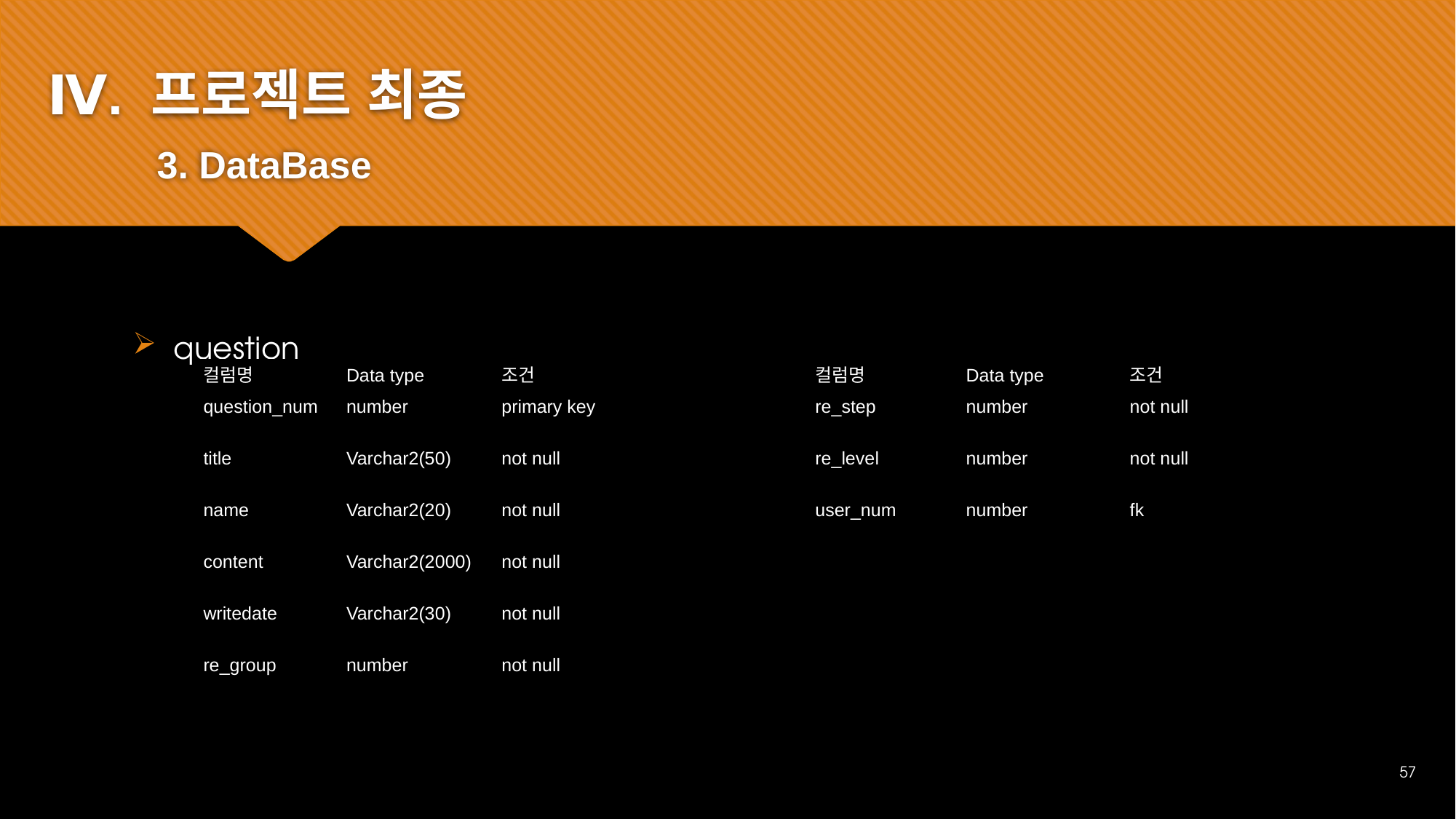

Ⅳ. 프로젝트 최종
	3. DataBase
#

question

| 컬럼명 | Data type | 조건 |
| --- | --- | --- |
| question\_num | number | primary key |
| title | Varchar2(50) | not null |
| name | Varchar2(20) | not null |
| content | Varchar2(2000) | not null |
| writedate | Varchar2(30) | not null |
| re\_group | number | not null |
| 컬럼명 | Data type | 조건 |
| --- | --- | --- |
| re\_step | number | not null |
| re\_level | number | not null |
| user\_num | number | fk |
|  |  |  |
|  |  |  |
57